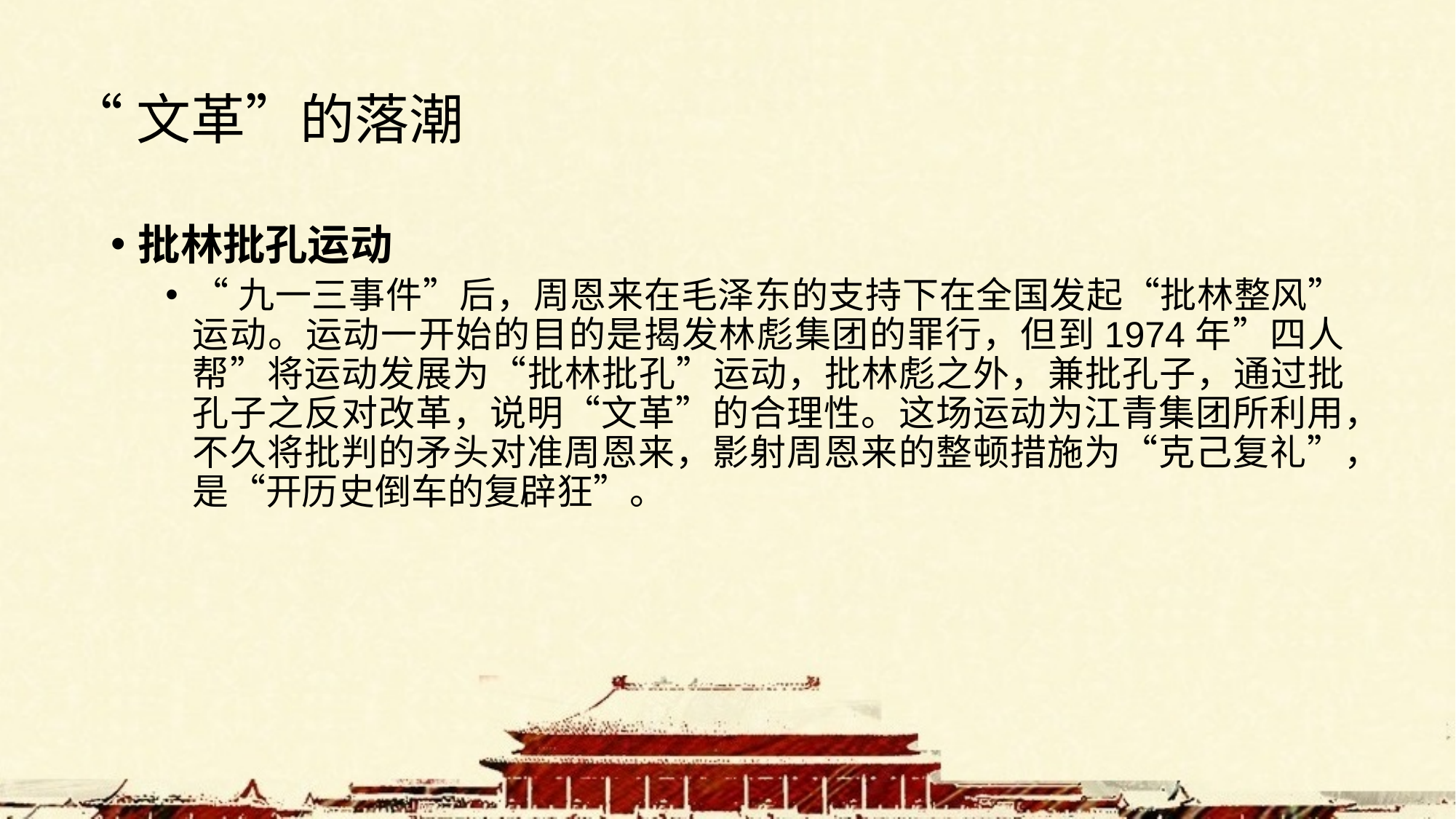

# “文革”的落潮
批林批孔运动
“九一三事件”后，周恩来在毛泽东的支持下在全国发起“批林整风”运动。运动一开始的目的是揭发林彪集团的罪行，但到1974年”四人帮”将运动发展为“批林批孔”运动，批林彪之外，兼批孔子，通过批孔子之反对改革，说明“文革”的合理性。这场运动为江青集团所利用，不久将批判的矛头对准周恩来，影射周恩来的整顿措施为“克己复礼”，是“开历史倒车的复辟狂”。